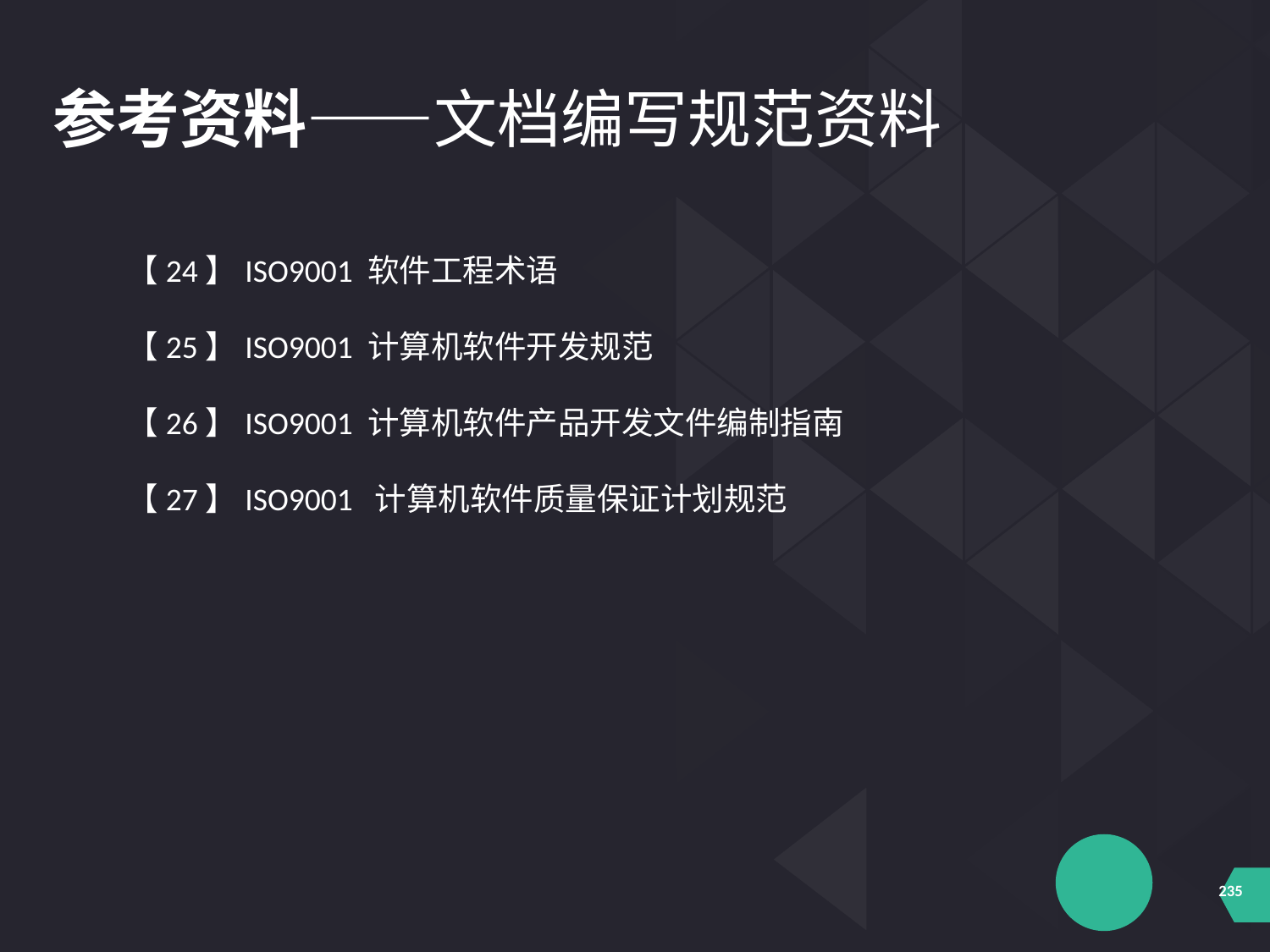

参考资料——文档编写规范资料
【24】ISO9001 软件工程术语

【25】ISO9001 计算机软件开发规范

【26】ISO9001 计算机软件产品开发文件编制指南

【27】ISO9001  计算机软件质量保证计划规范